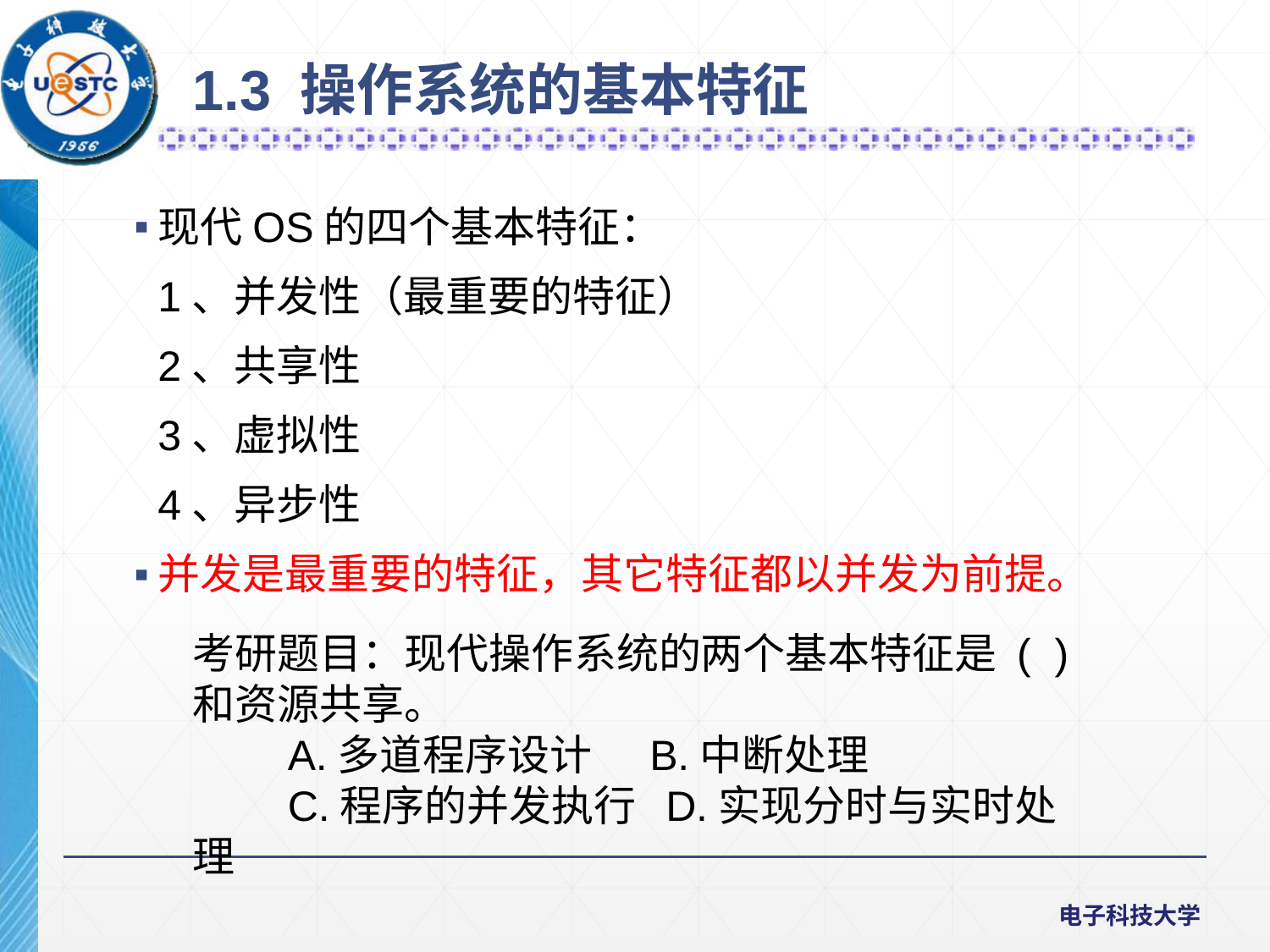

1.3 操作系统的基本特征
现代OS的四个基本特征：
	1、并发性（最重要的特征）
	2、共享性
	3、虚拟性
	4、异步性
并发是最重要的特征，其它特征都以并发为前提。
考研题目：现代操作系统的两个基本特征是 (  ) 和资源共享。
　　A.多道程序设计     B.中断处理
　　C.程序的并发执行  D.实现分时与实时处理